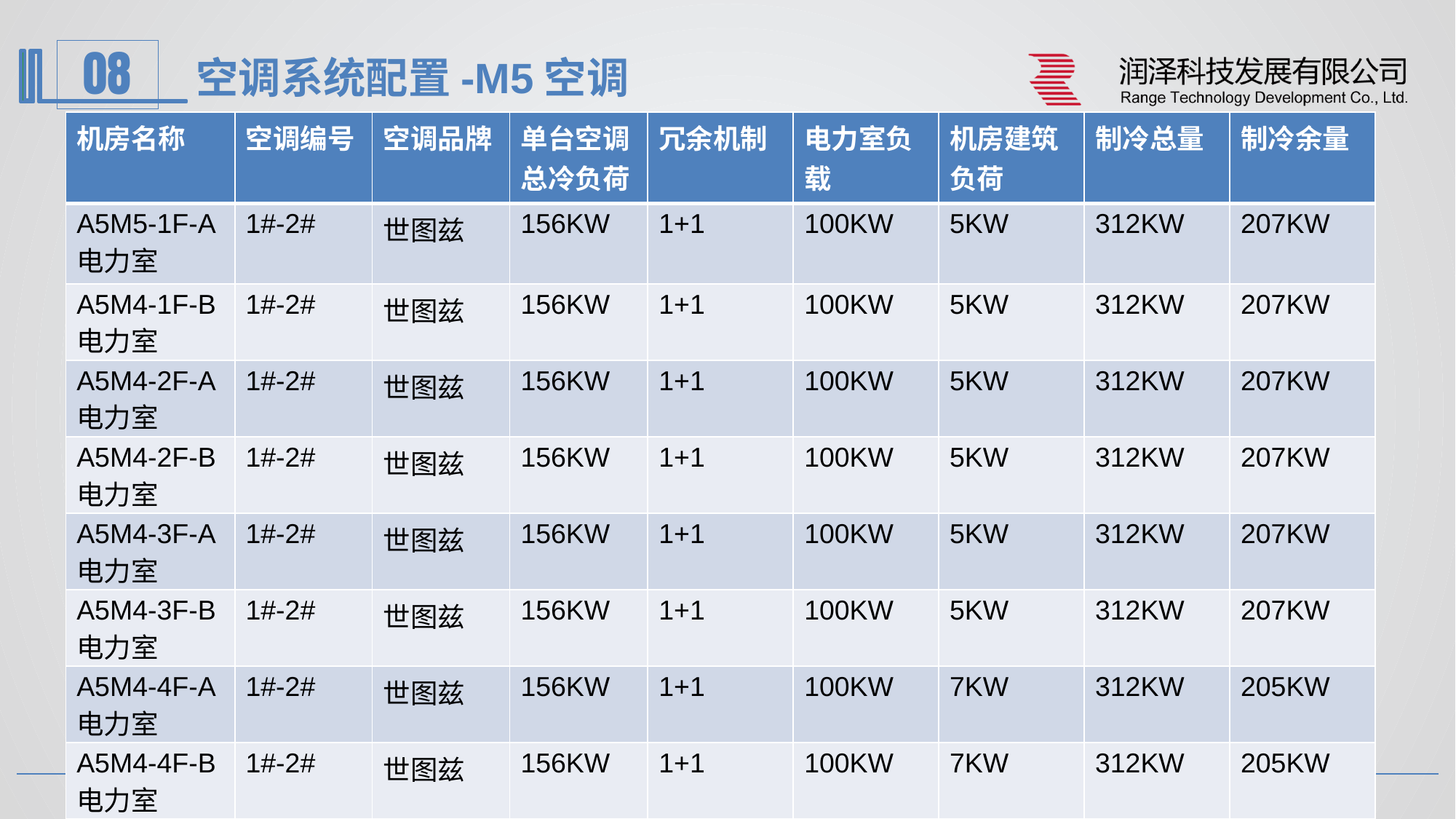

空调系统配置-M5空调
| 机房名称 | 空调编号 | 空调品牌 | 单台空调总冷负荷 | 冗余机制 | 电力室负载 | 机房建筑负荷 | 制冷总量 | 制冷余量 |
| --- | --- | --- | --- | --- | --- | --- | --- | --- |
| A5M5-1F-A电力室 | 1#-2# | 世图兹 | 156KW | 1+1 | 100KW | 5KW | 312KW | 207KW |
| A5M4-1F-B电力室 | 1#-2# | 世图兹 | 156KW | 1+1 | 100KW | 5KW | 312KW | 207KW |
| A5M4-2F-A电力室 | 1#-2# | 世图兹 | 156KW | 1+1 | 100KW | 5KW | 312KW | 207KW |
| A5M4-2F-B电力室 | 1#-2# | 世图兹 | 156KW | 1+1 | 100KW | 5KW | 312KW | 207KW |
| A5M4-3F-A电力室 | 1#-2# | 世图兹 | 156KW | 1+1 | 100KW | 5KW | 312KW | 207KW |
| A5M4-3F-B电力室 | 1#-2# | 世图兹 | 156KW | 1+1 | 100KW | 5KW | 312KW | 207KW |
| A5M4-4F-A电力室 | 1#-2# | 世图兹 | 156KW | 1+1 | 100KW | 7KW | 312KW | 205KW |
| A5M4-4F-B电力室 | 1#-2# | 世图兹 | 156KW | 1+1 | 100KW | 7KW | 312KW | 205KW |
33